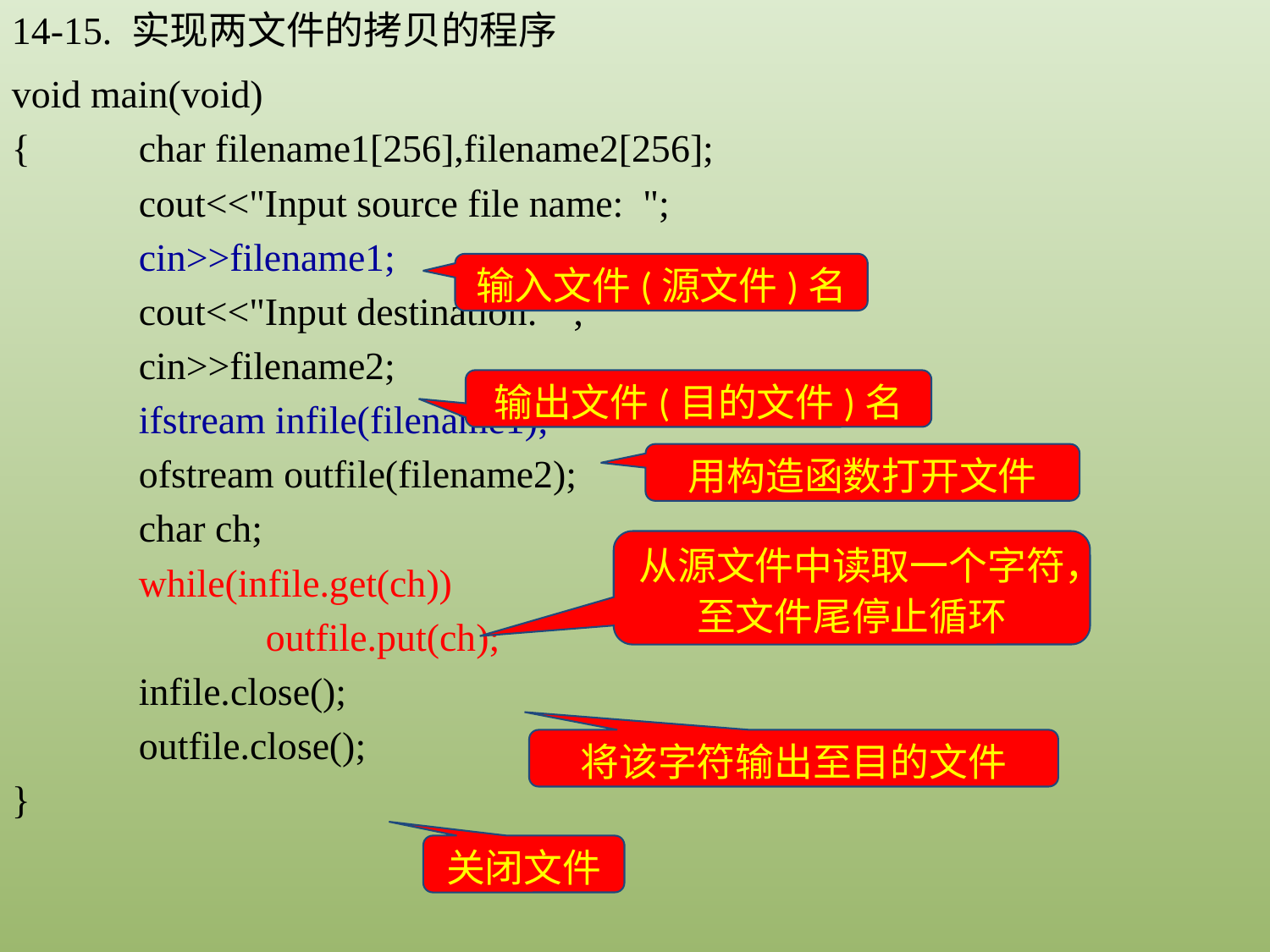

14-15. 实现两文件的拷贝的程序
void main(void)
{	char filename1[256],filename2[256];
	cout<<"Input source file name:  ";
	cin>>filename1;
	cout<<"Input destination:  ";
	cin>>filename2;
	ifstream infile(filename1);
	ofstream outfile(filename2);
	char ch;
	while(infile.get(ch))
		outfile.put(ch);
	infile.close();
	outfile.close();
}
输入文件(源文件)名
输出文件(目的文件)名
用构造函数打开文件
从源文件中读取一个字符，至文件尾停止循环
将该字符输出至目的文件
关闭文件
913